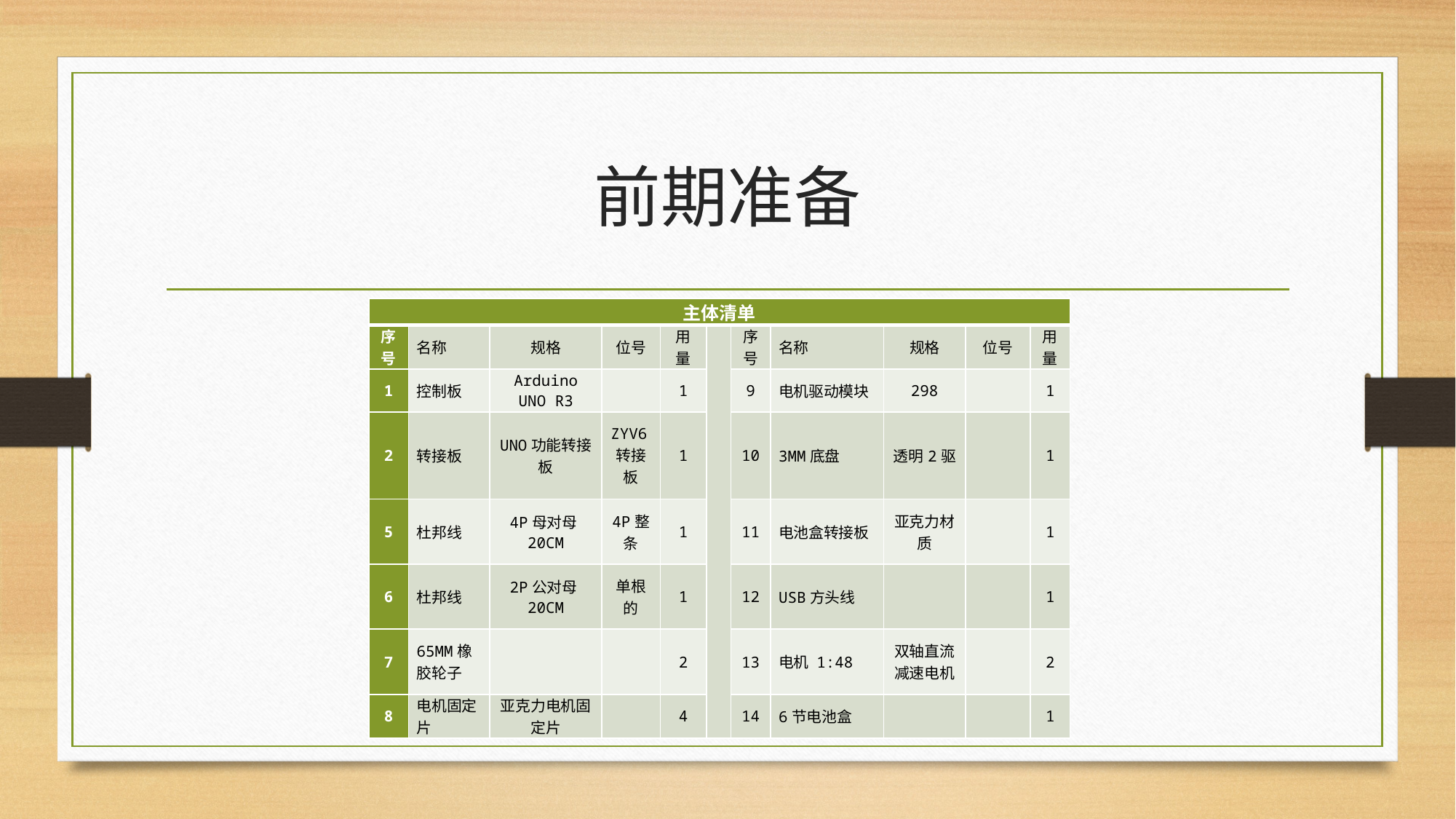

# 前期准备
| 主体清单 |  |  |  |  |  |  |  |  |  |  |
| --- | --- | --- | --- | --- | --- | --- | --- | --- | --- | --- |
| 序号 | 名称 | 规格 | 位号 | 用量 |  | 序号 | 名称 | 规格 | 位号 | 用量 |
| 1 | 控制板 | Arduino UNO R3 |  | 1 |  | 9 | 电机驱动模块 | 298 |  | 1 |
| 2 | 转接板 | UNO功能转接板 | ZYV6转接板 | 1 |  | 10 | 3MM底盘 | 透明2驱 |  | 1 |
| 5 | 杜邦线 | 4P母对母20CM | 4P整条 | 1 |  | 11 | 电池盒转接板 | 亚克力材质 |  | 1 |
| 6 | 杜邦线 | 2P公对母20CM | 单根的 | 1 |  | 12 | USB方头线 |  |  | 1 |
| 7 | 65MM橡胶轮子 |  |  | 2 |  | 13 | 电机 1:48 | 双轴直流减速电机 |  | 2 |
| 8 | 电机固定片 | 亚克力电机固定片 |  | 4 |  | 14 | 6节电池盒 |  |  | 1 |